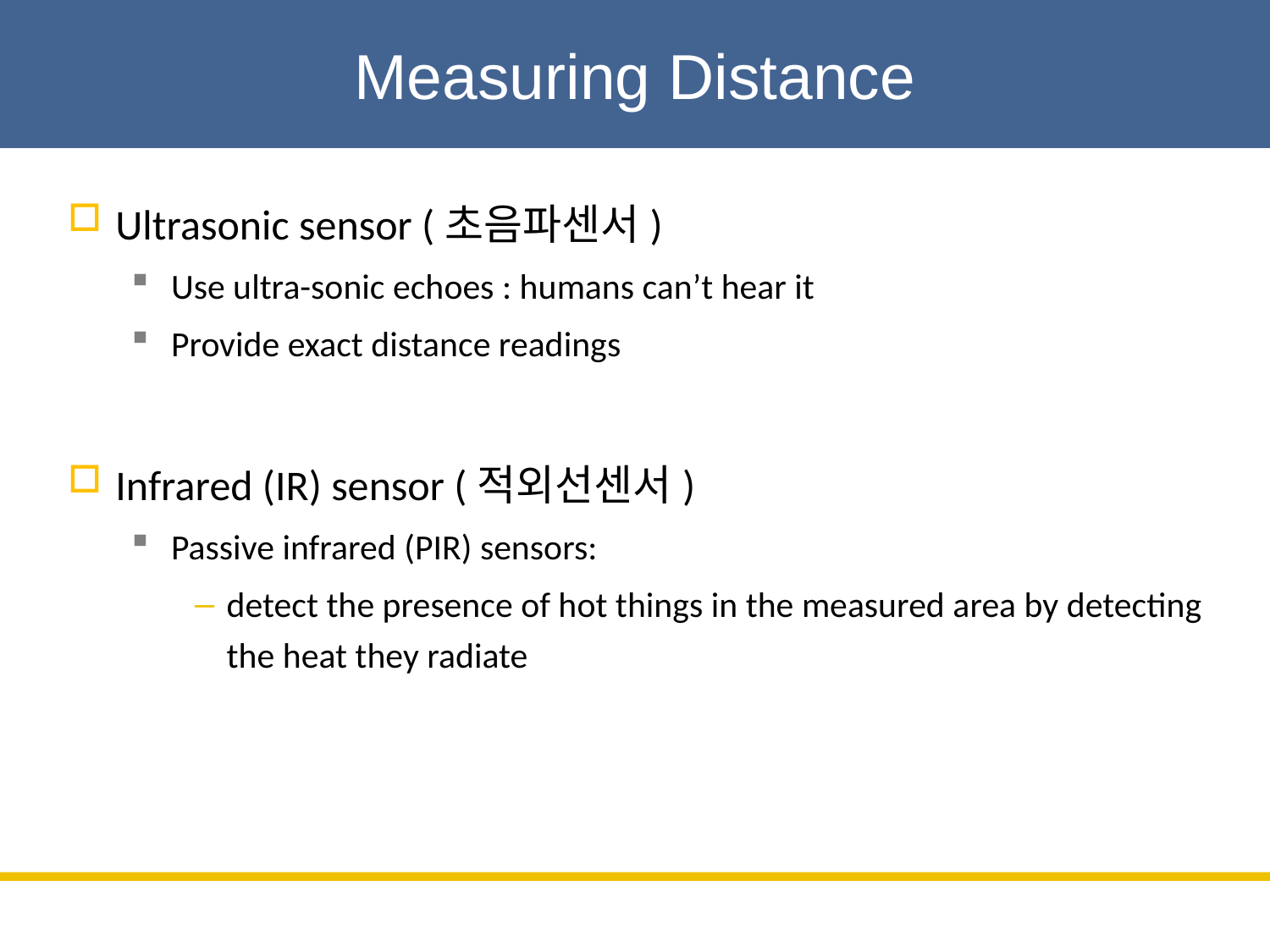

# Measuring Distance
Ultrasonic sensor (초음파센서)
Use ultra-sonic echoes : humans can’t hear it
Provide exact distance readings

Infrared (IR) sensor (적외선센서)
Passive infrared (PIR) sensors:
detect the presence of hot things in the measured area by detecting the heat they radiate